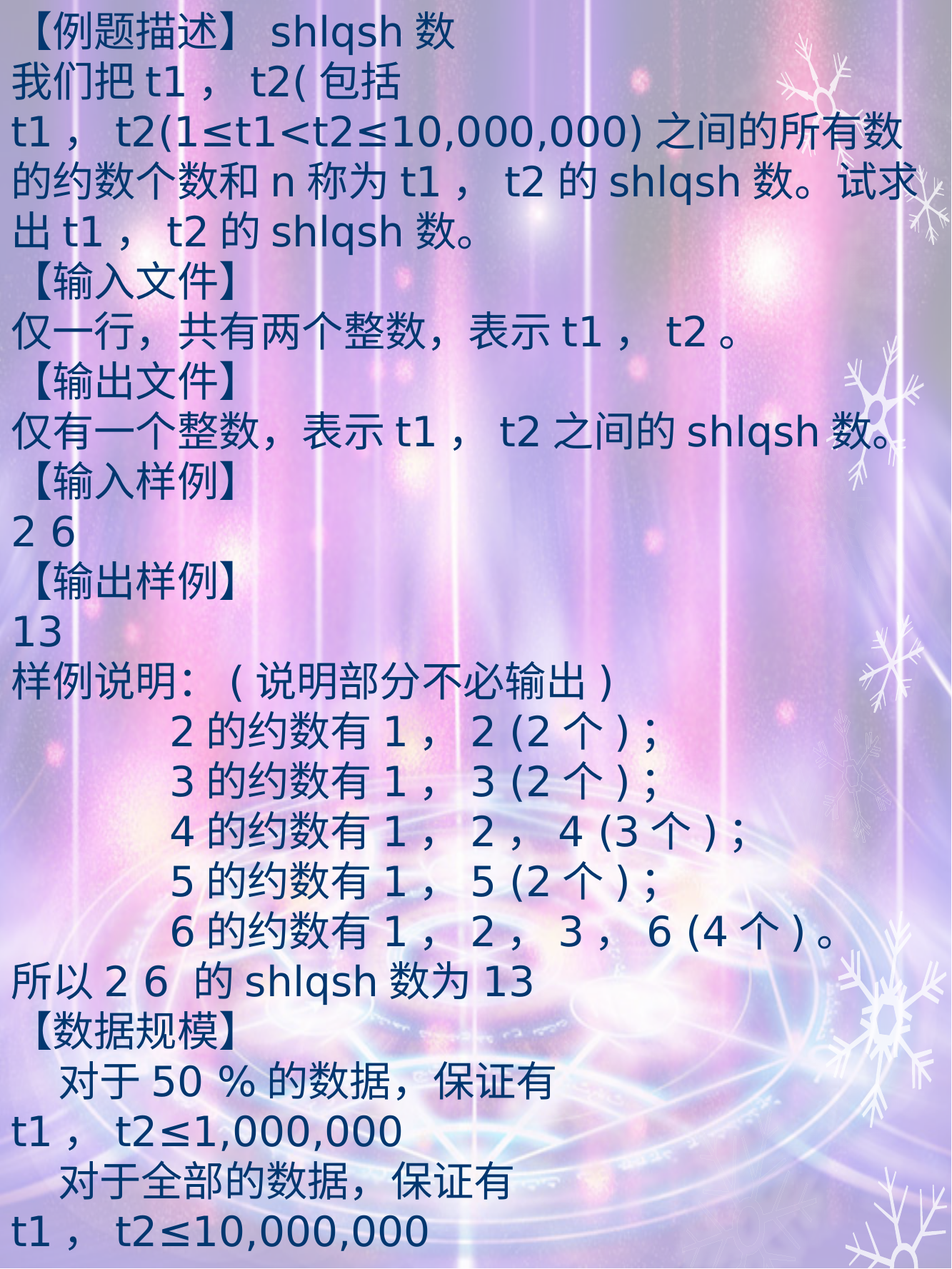

【例题描述】shlqsh数
我们把t1，t2(包括t1，t2(1≤t1<t2≤10,000,000)之间的所有数的约数个数和n称为t1，t2的shlqsh数。试求出t1，t2的shlqsh数。
【输入文件】
仅一行，共有两个整数，表示t1，t2。
【输出文件】
仅有一个整数，表示t1，t2之间的shlqsh数。
【输入样例】
2 6
【输出样例】
13
样例说明：(说明部分不必输出)
            2的约数有1，2 (2个)；
            3的约数有1，3 (2个)；
            4的约数有1，2，4 (3个)；
            5的约数有1，5 (2个)；
            6的约数有1，2，3，6 (4个)。
所以2 6 的shlqsh数为13
【数据规模】
    对于50 %的数据，保证有t1，t2≤1,000,000
    对于全部的数据，保证有t1，t2≤10,000,000